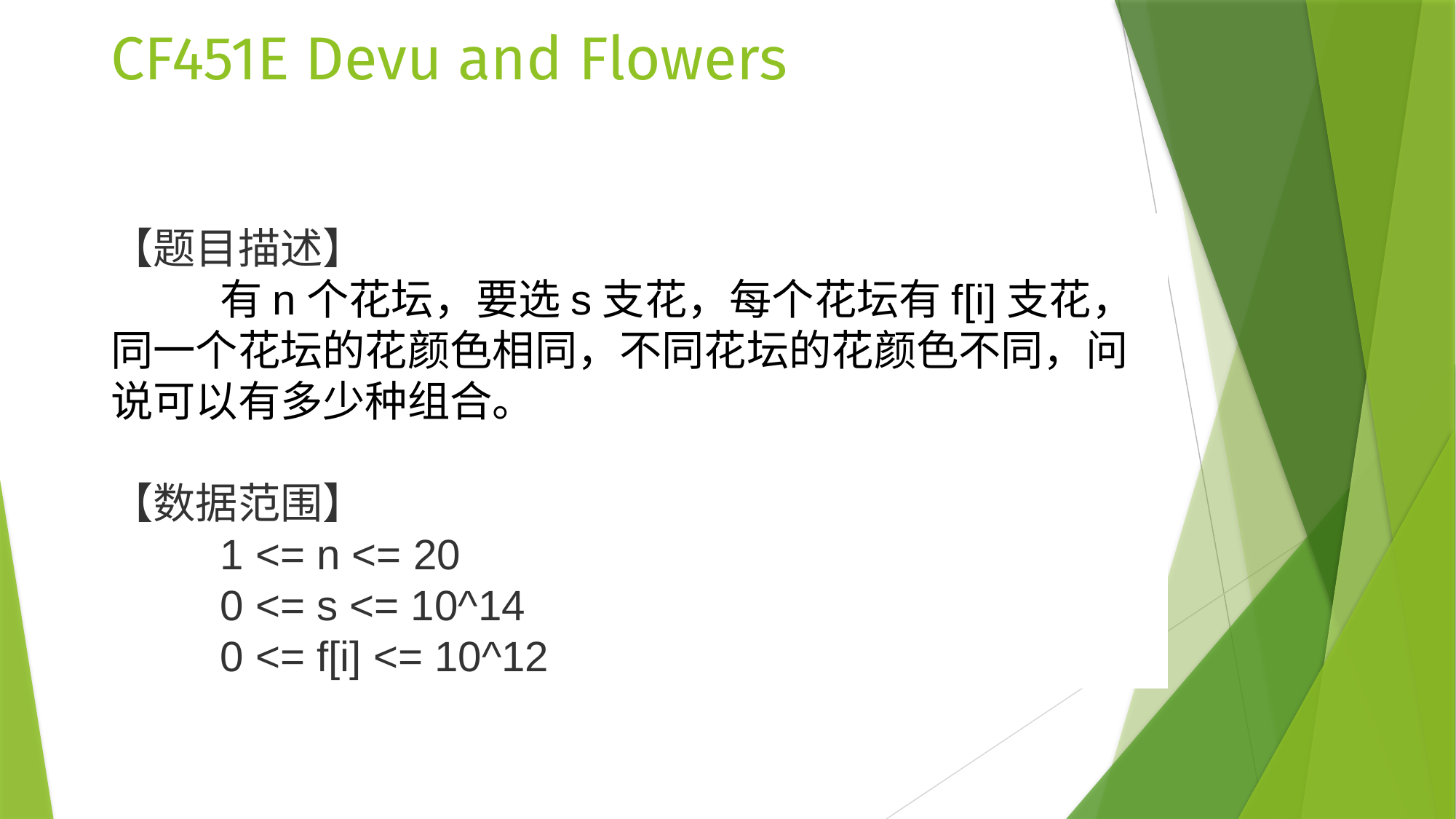

# CF451E Devu and Flowers
【题目描述】
	有n个花坛，要选s支花，每个花坛有f[i]支花，同一个花坛的花颜色相同，不同花坛的花颜色不同，问说可以有多少种组合。

【数据范围】
	1 <= n <= 20
	0 <= s <= 10^14
	0 <= f[i] <= 10^12